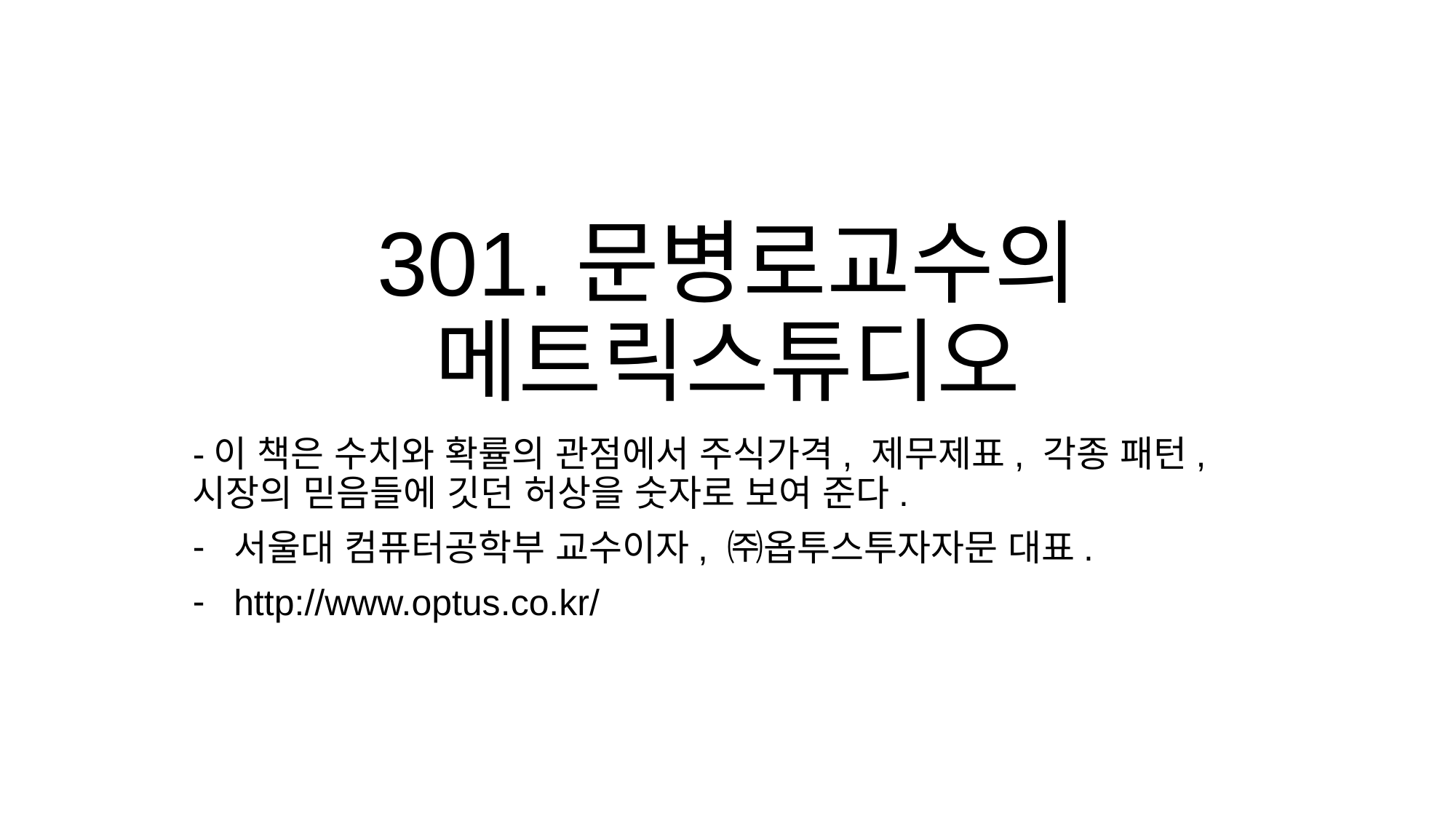

# 301.문병로교수의 메트릭스튜디오
-이 책은 수치와 확률의 관점에서 주식가격, 제무제표, 각종 패턴, 시장의 믿음들에 깃던 허상을 숫자로 보여 준다.
서울대 컴퓨터공학부 교수이자, ㈜옵투스투자자문 대표.
http://www.optus.co.kr/